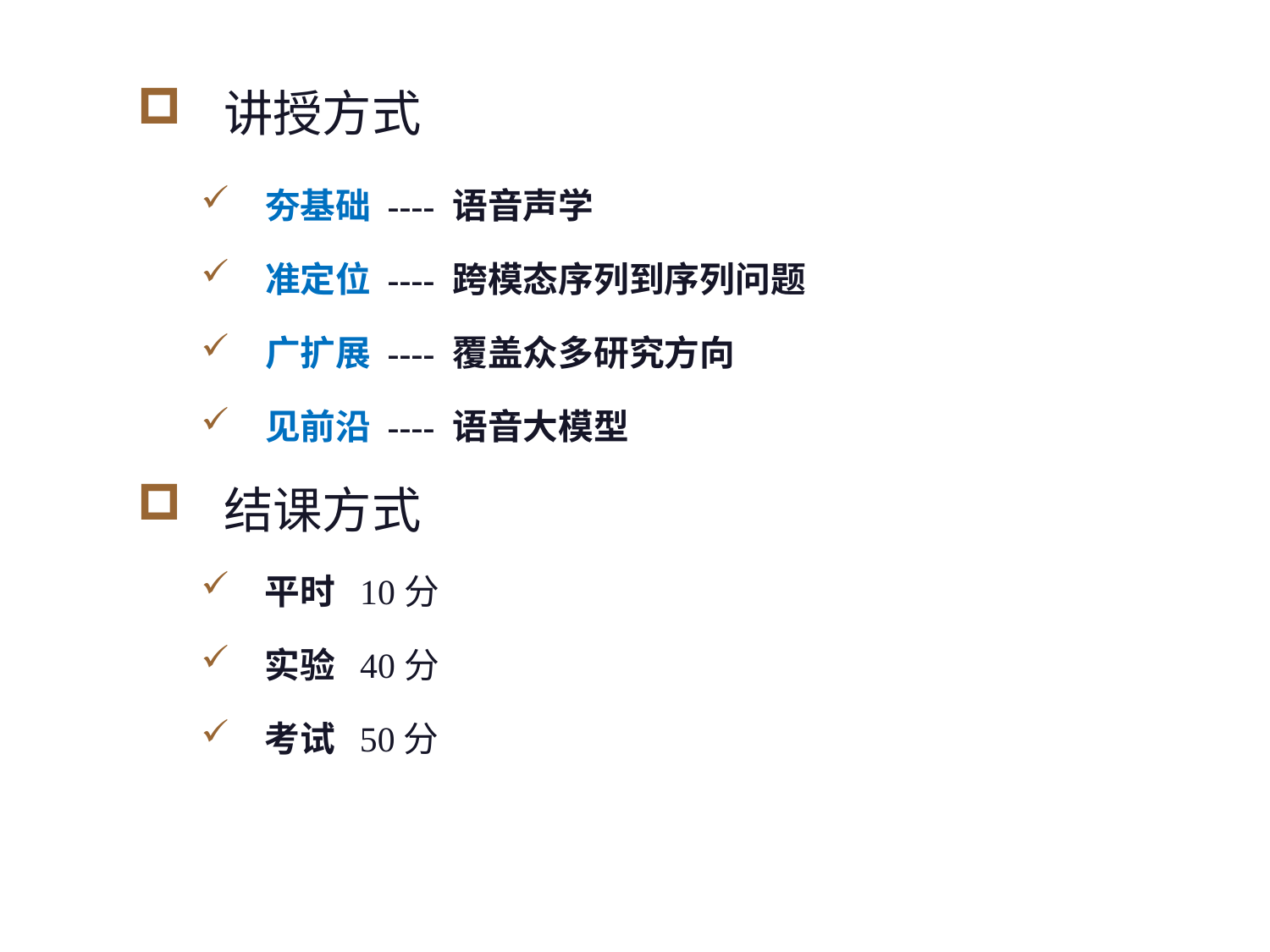

讲授方式
 夯基础 ---- 语音声学
 准定位 ---- 跨模态序列到序列问题
 广扩展 ---- 覆盖众多研究方向
 见前沿 ---- 语音大模型
 结课方式
 平时  10分
 实验  40分
 考试  50分